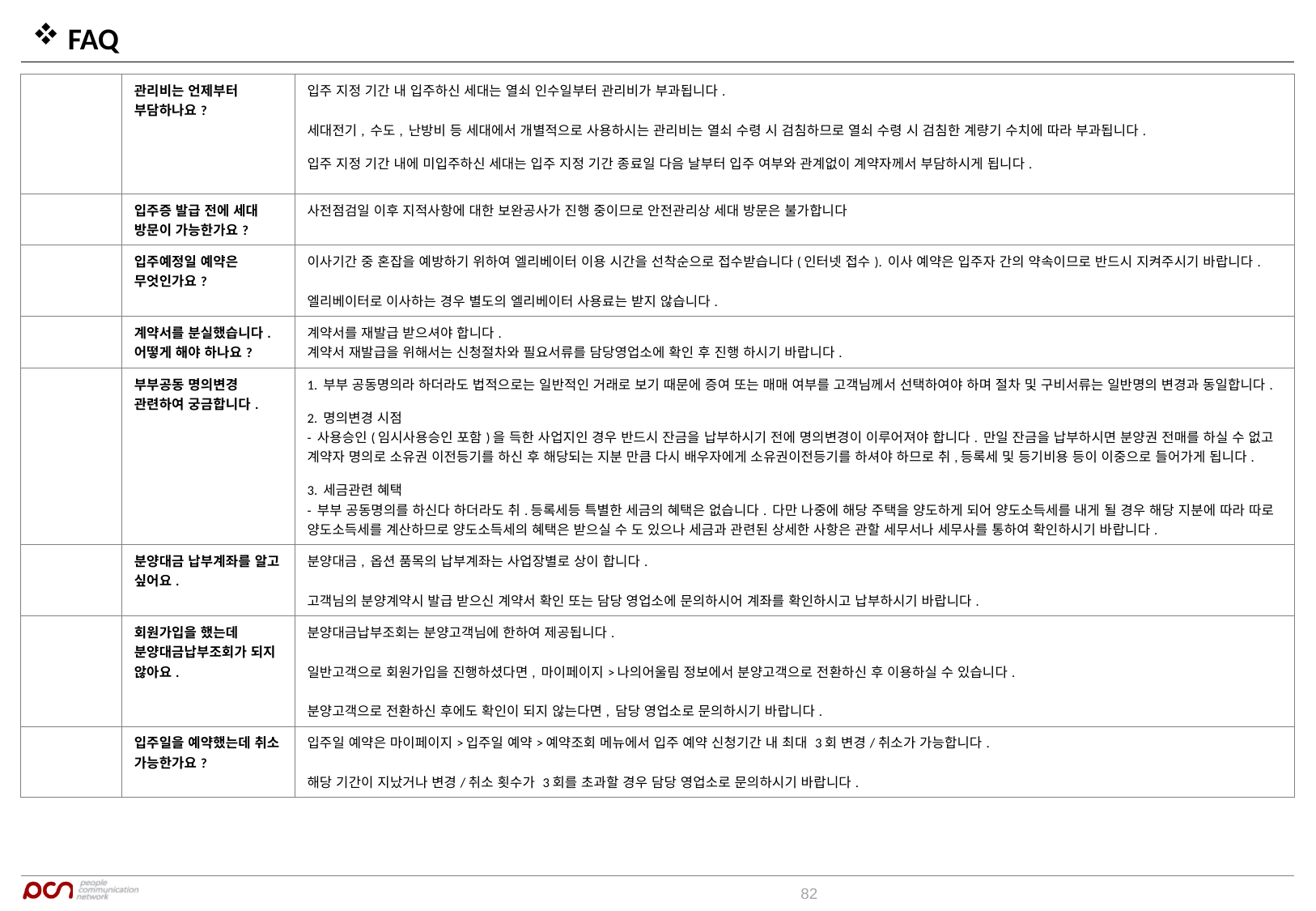

FAQ
|  | 관리비는 언제부터 부담하나요? | 입주 지정 기간 내 입주하신 세대는 열쇠 인수일부터 관리비가 부과됩니다.  세대전기, 수도, 난방비 등 세대에서 개별적으로 사용하시는 관리비는 열쇠 수령 시 검침하므로 열쇠 수령 시 검침한 계량기 수치에 따라 부과됩니다.   입주 지정 기간 내에 미입주하신 세대는 입주 지정 기간 종료일 다음 날부터 입주 여부와 관계없이 계약자께서 부담하시게 됩니다. |
| --- | --- | --- |
|  | 입주증 발급 전에 세대 방문이 가능한가요? | 사전점검일 이후 지적사항에 대한 보완공사가 진행 중이므로 안전관리상 세대 방문은 불가합니다 |
|  | 입주예정일 예약은 무엇인가요? | 이사기간 중 혼잡을 예방하기 위하여 엘리베이터 이용 시간을 선착순으로 접수받습니다(인터넷 접수). 이사 예약은 입주자 간의 약속이므로 반드시 지켜주시기 바랍니다. 엘리베이터로 이사하는 경우 별도의 엘리베이터 사용료는 받지 않습니다. |
|  | 계약서를 분실했습니다. 어떻게 해야 하나요? | 계약서를 재발급 받으셔야 합니다. 계약서 재발급을 위해서는 신청절차와 필요서류를 담당영업소에 확인 후 진행 하시기 바랍니다. |
|  | 부부공동 명의변경 관련하여 궁금합니다. | 1. 부부 공동명의라 하더라도 법적으로는 일반적인 거래로 보기 때문에 증여 또는 매매 여부를 고객님께서 선택하여야 하며 절차 및 구비서류는 일반명의 변경과 동일합니다.    2. 명의변경 시점  - 사용승인(임시사용승인 포함)을 득한 사업지인 경우 반드시 잔금을 납부하시기 전에 명의변경이 이루어져야 합니다. 만일 잔금을 납부하시면 분양권 전매를 하실 수 없고 계약자 명의로 소유권 이전등기를 하신 후 해당되는 지분 만큼 다시 배우자에게 소유권이전등기를 하셔야 하므로 취,등록세 및 등기비용 등이 이중으로 들어가게 됩니다.    3. 세금관련 혜택  - 부부 공동명의를 하신다 하더라도 취.등록세등 특별한 세금의 혜택은 없습니다. 다만 나중에 해당 주택을 양도하게 되어 양도소득세를 내게 될 경우 해당 지분에 따라 따로 양도소득세를 계산하므로 양도소득세의 혜택은 받으실 수 도 있으나 세금과 관련된 상세한 사항은 관할 세무서나 세무사를 통하여 확인하시기 바랍니다. |
|  | 분양대금 납부계좌를 알고 싶어요. | 분양대금, 옵션 품목의 납부계좌는 사업장별로 상이 합니다. 고객님의 분양계약시 발급 받으신 계약서 확인 또는 담당 영업소에 문의하시어 계좌를 확인하시고 납부하시기 바랍니다. |
|  | 회원가입을 했는데 분양대금납부조회가 되지 않아요. | 분양대금납부조회는 분양고객님에 한하여 제공됩니다. 일반고객으로 회원가입을 진행하셨다면, 마이페이지>나의어울림 정보에서 분양고객으로 전환하신 후 이용하실 수 있습니다. 분양고객으로 전환하신 후에도 확인이 되지 않는다면, 담당 영업소로 문의하시기 바랍니다. |
|  | 입주일을 예약했는데 취소 가능한가요? | 입주일 예약은 마이페이지>입주일 예약>예약조회 메뉴에서 입주 예약 신청기간 내 최대 3회 변경/취소가 가능합니다. 해당 기간이 지났거나 변경/취소 횟수가 3회를 초과할 경우 담당 영업소로 문의하시기 바랍니다. |